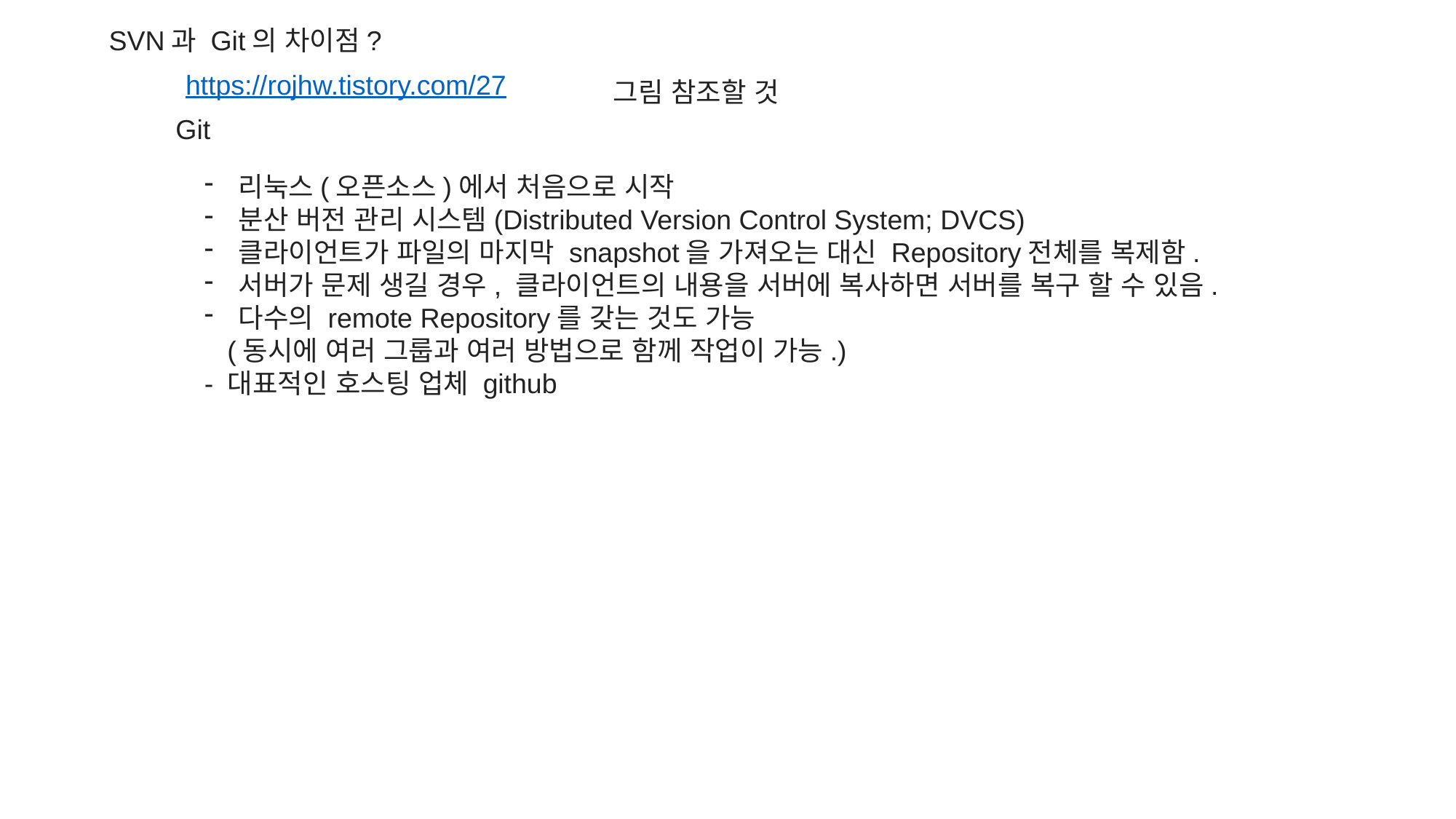

SVN과 Git의 차이점?
https://rojhw.tistory.com/27
그림 참조할 것
Git
리눅스(오픈소스)에서 처음으로 시작
분산 버전 관리 시스템(Distributed Version Control System; DVCS)
클라이언트가 파일의 마지막 snapshot을 가져오는 대신 Repository전체를 복제함.
서버가 문제 생길 경우, 클라이언트의 내용을 서버에 복사하면 서버를 복구 할 수 있음.
다수의 remote Repository를 갖는 것도 가능
   (동시에 여러 그룹과 여러 방법으로 함께 작업이 가능.)
- 대표적인 호스팅 업체 github